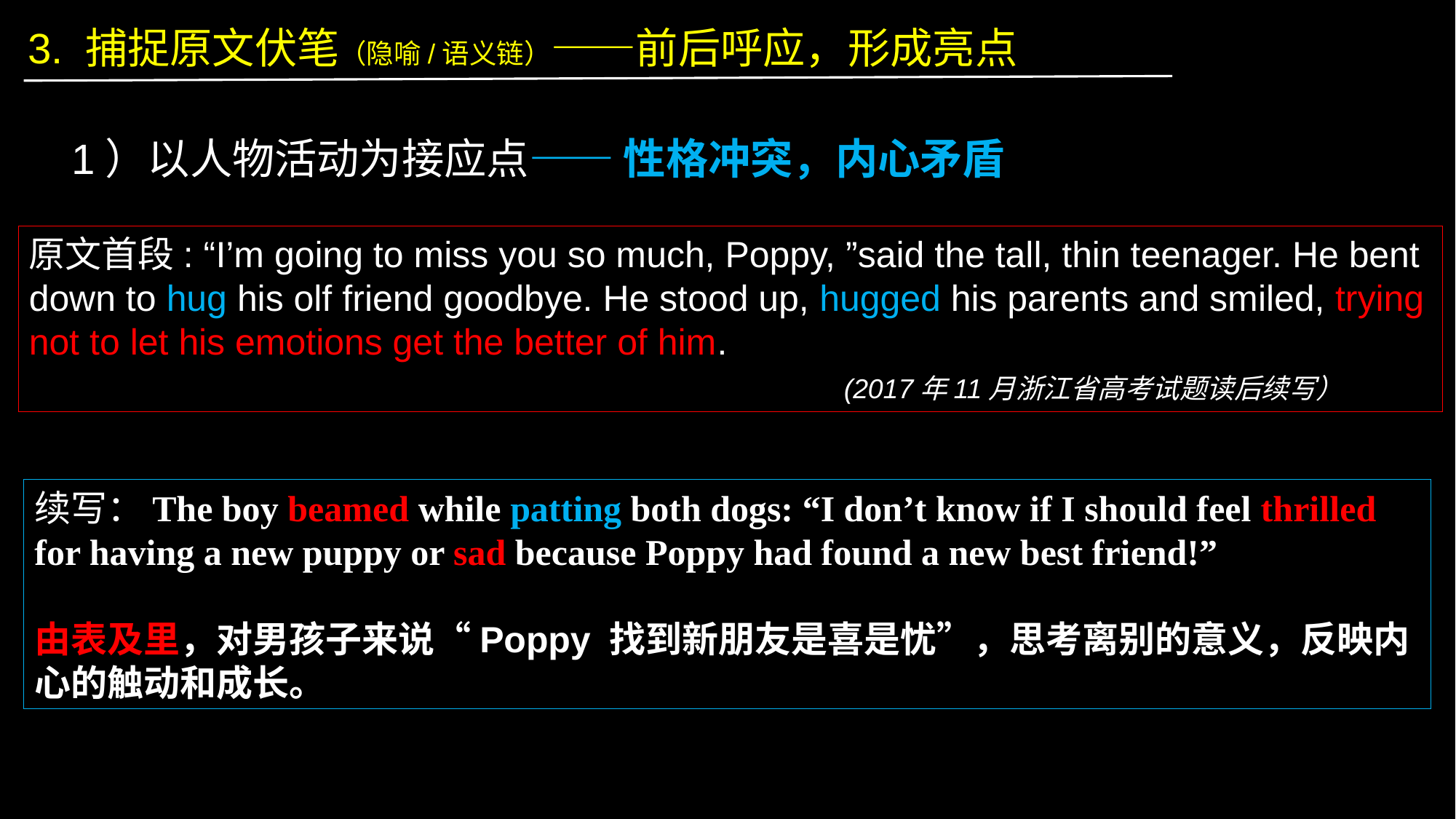

3. 捕捉原文伏笔（隐喻/语义链）——前后呼应，形成亮点
1）以人物活动为接应点—— 性格冲突，内心矛盾
原文首段: “I’m going to miss you so much, Poppy, ”said the tall, thin teenager. He bent down to hug his olf friend goodbye. He stood up, hugged his parents and smiled, trying not to let his emotions get the better of him.
                                                                                (2017年11月浙江省高考试题读后续写）
续写：The boy beamed while patting both dogs: “I don’t know if I should feel thrilled for having a new puppy or sad because Poppy had found a new best friend!”

由表及里，对男孩子来说“Poppy 找到新朋友是喜是忧”，思考离别的意义，反映内心的触动和成长。